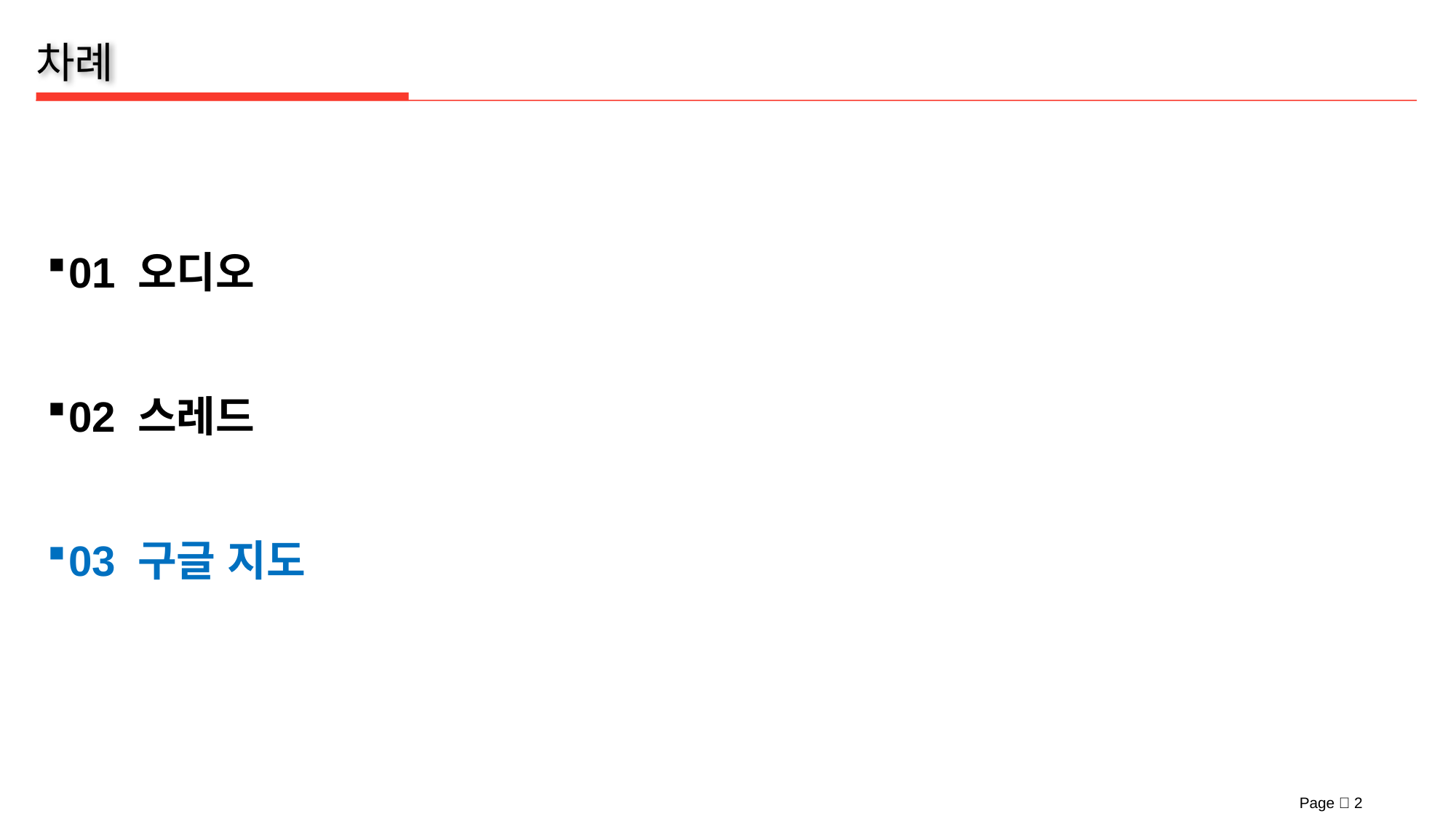

01 오디오
02 스레드
03 구글 지도